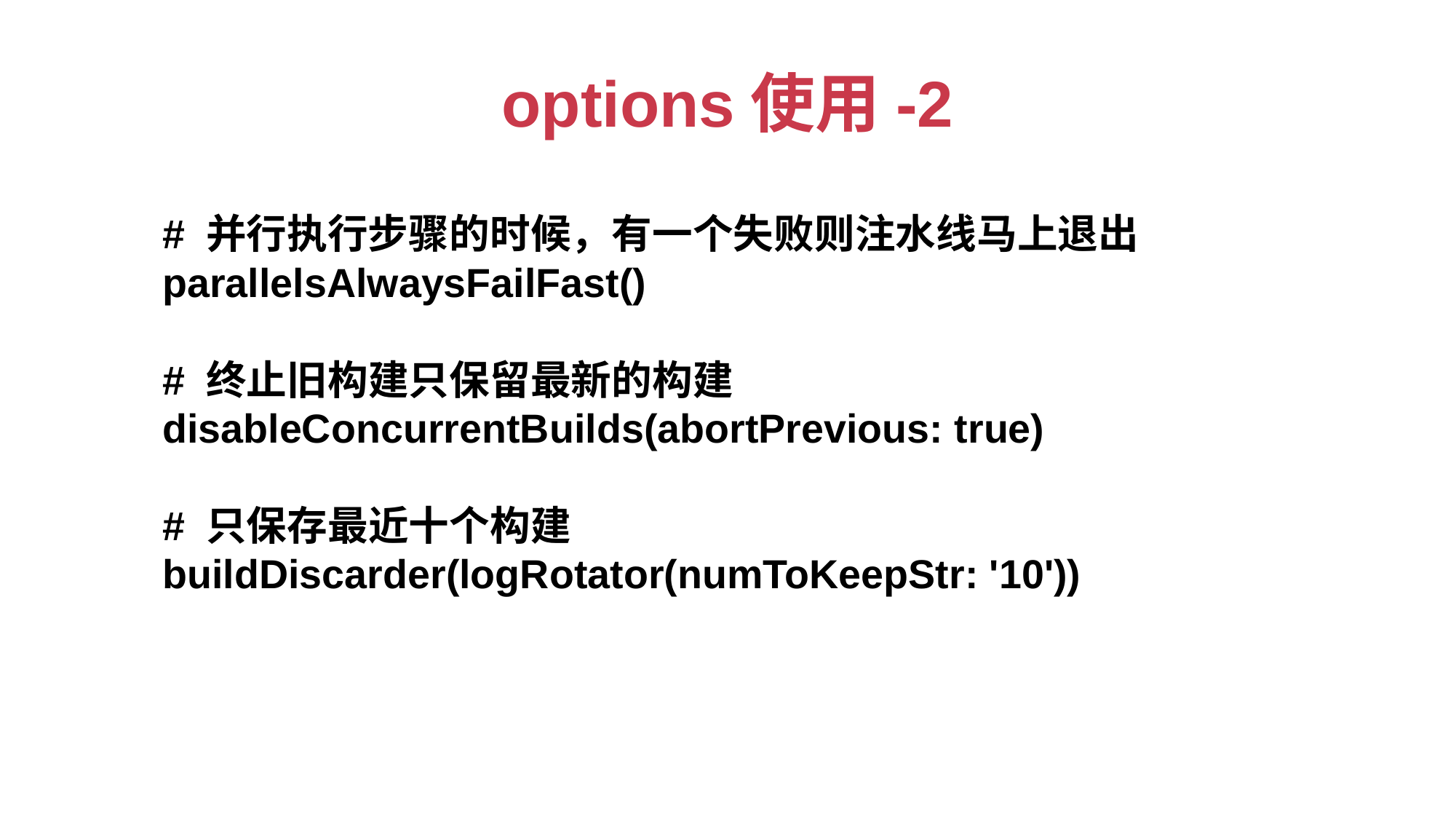

# options使用-2
# 并行执行步骤的时候，有一个失败则注水线马上退出
parallelsAlwaysFailFast()

# 终止旧构建只保留最新的构建
disableConcurrentBuilds(abortPrevious: true)

# 只保存最近十个构建
buildDiscarder(logRotator(numToKeepStr: '10'))